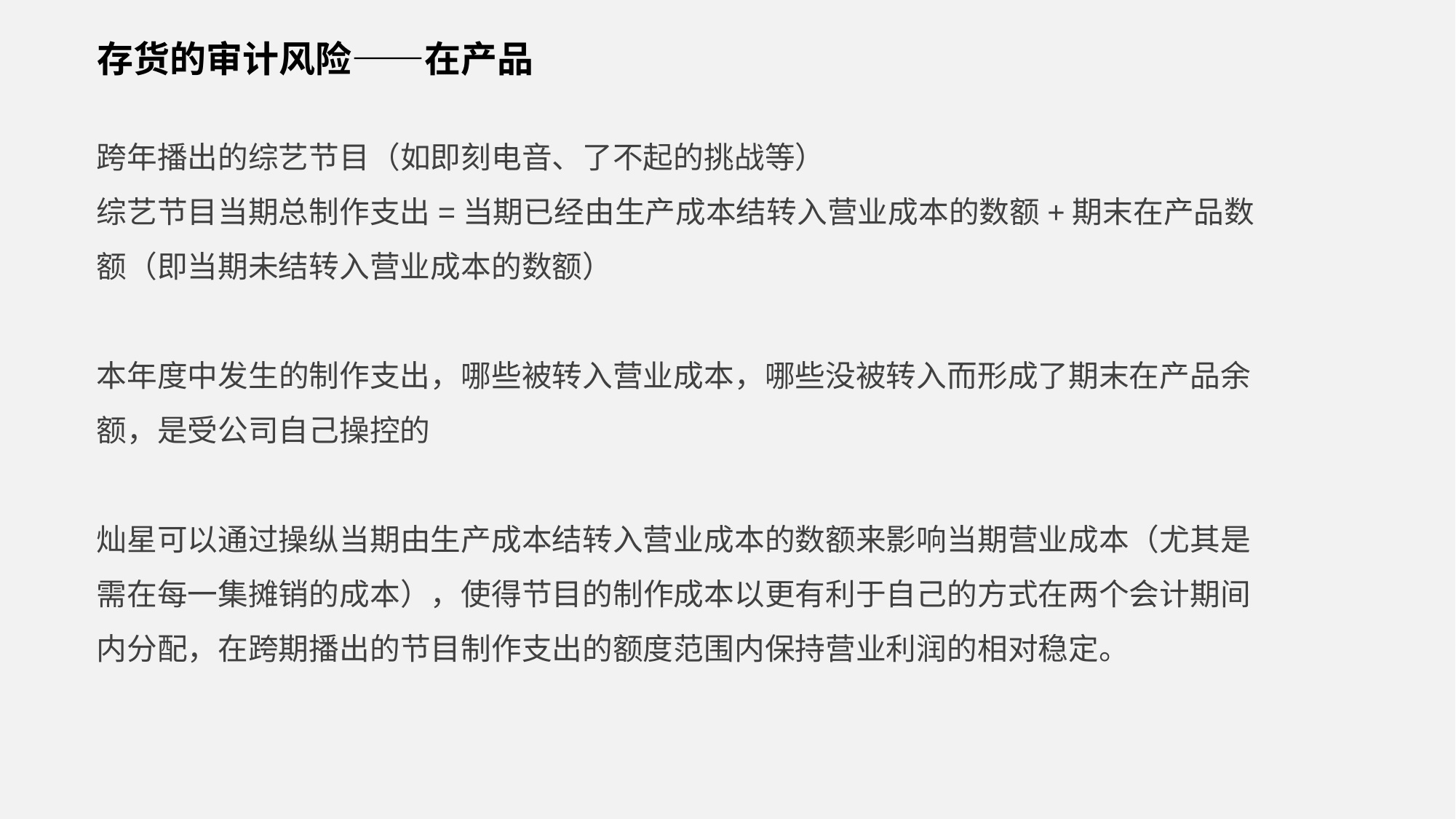

存货的审计风险——在产品
跨年播出的综艺节目（如即刻电音、了不起的挑战等）
综艺节目当期总制作支出=当期已经由生产成本结转入营业成本的数额+期末在产品数额（即当期未结转入营业成本的数额）

本年度中发生的制作支出，哪些被转入营业成本，哪些没被转入而形成了期末在产品余额，是受公司自己操控的

灿星可以通过操纵当期由生产成本结转入营业成本的数额来影响当期营业成本（尤其是需在每一集摊销的成本），使得节目的制作成本以更有利于自己的方式在两个会计期间内分配，在跨期播出的节目制作支出的额度范围内保持营业利润的相对稳定。